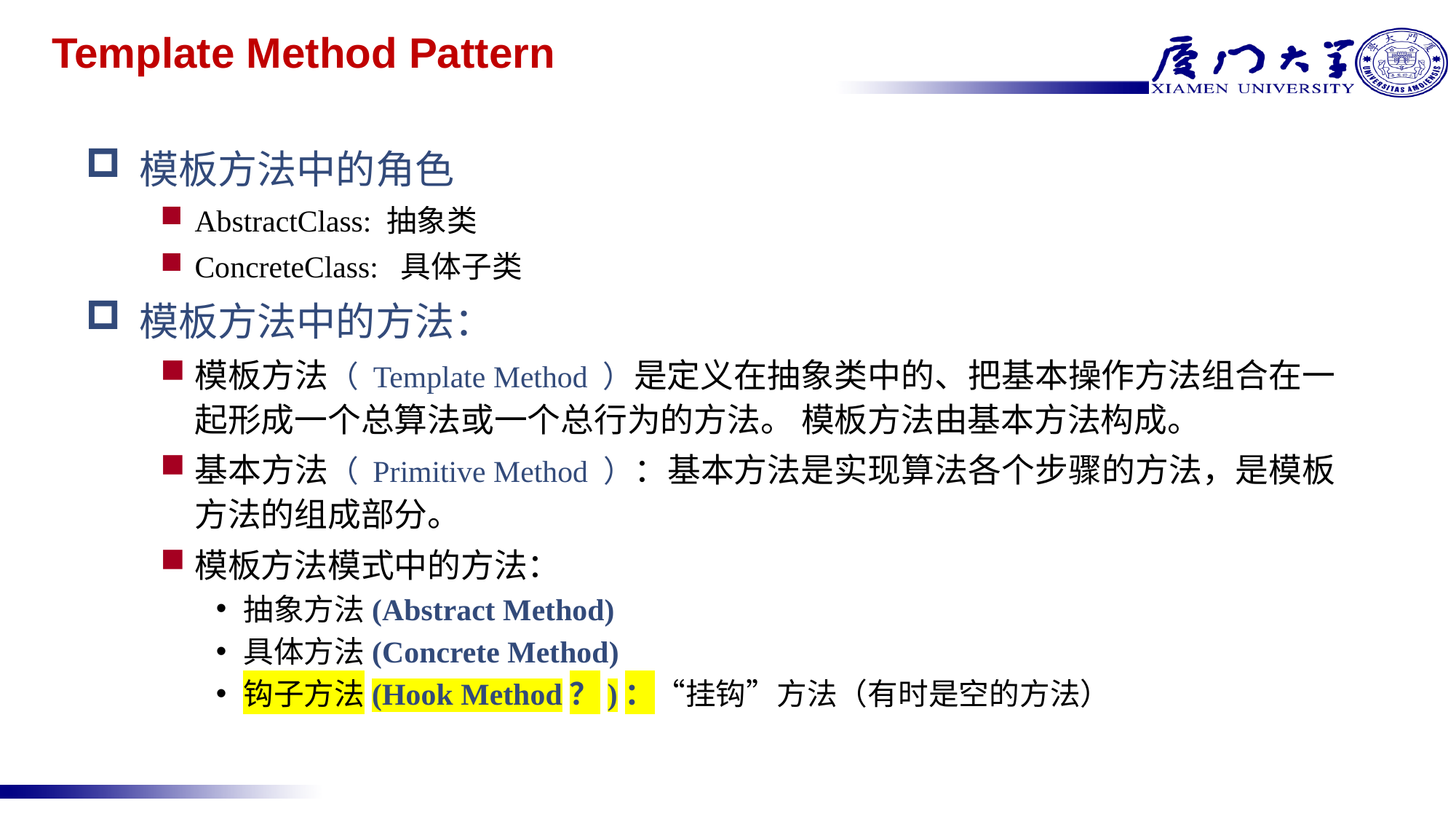

# Template Method Pattern
模板方法中的角色
AbstractClass: 抽象类
ConcreteClass:  具体子类
模板方法中的方法：
模板方法（ Template Method ）是定义在抽象类中的、把基本操作方法组合在一起形成一个总算法或一个总行为的方法。 模板方法由基本方法构成。
基本方法（ Primitive Method ）：基本方法是实现算法各个步骤的方法，是模板方法的组成部分。
模板方法模式中的方法：
抽象方法(Abstract Method)
具体方法(Concrete Method)
钩子方法(Hook Method？)：“挂钩”方法（有时是空的方法）